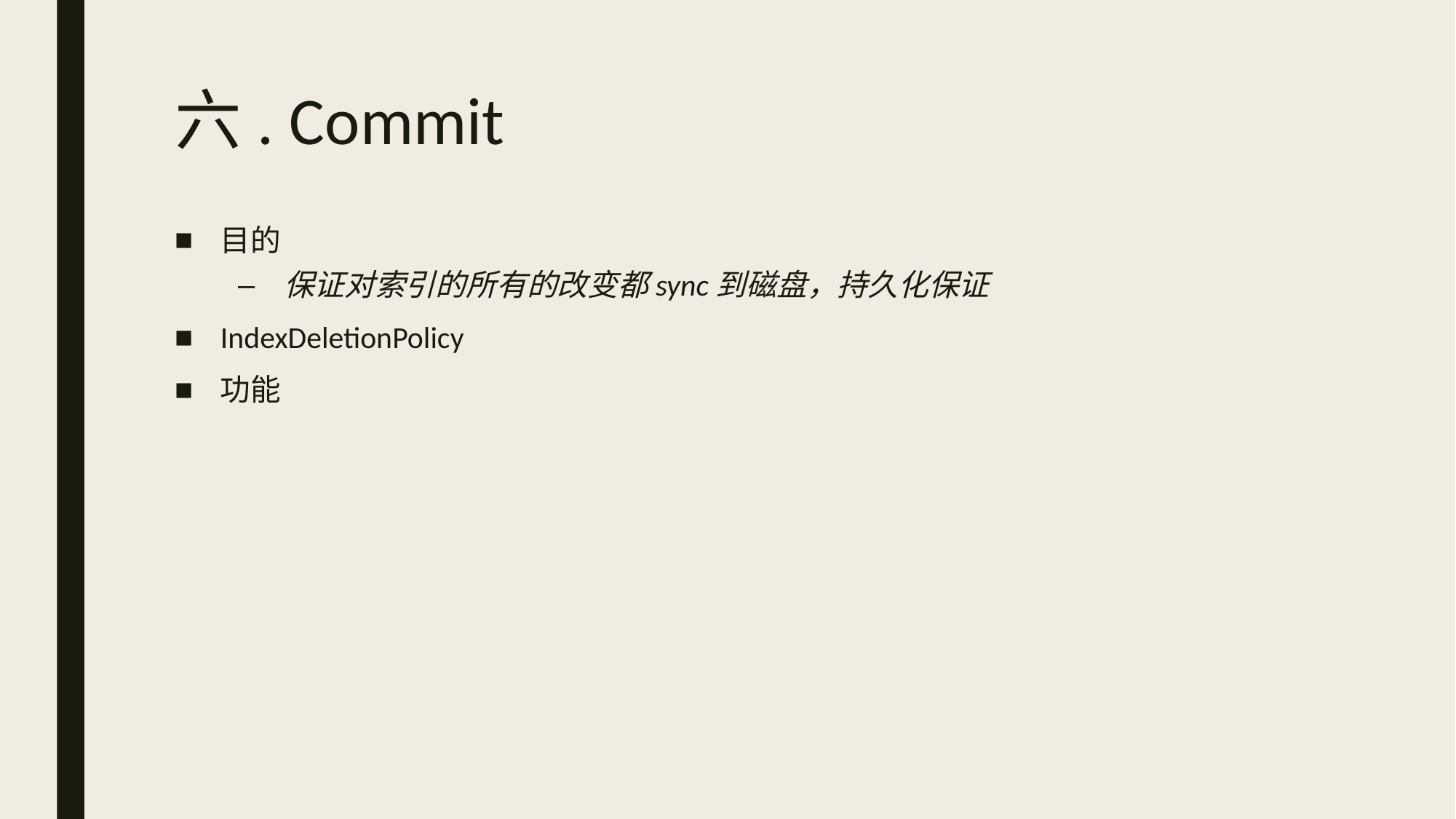

# 六. Commit
目的
保证对索引的所有的改变都sync到磁盘，持久化保证
IndexDeletionPolicy
功能